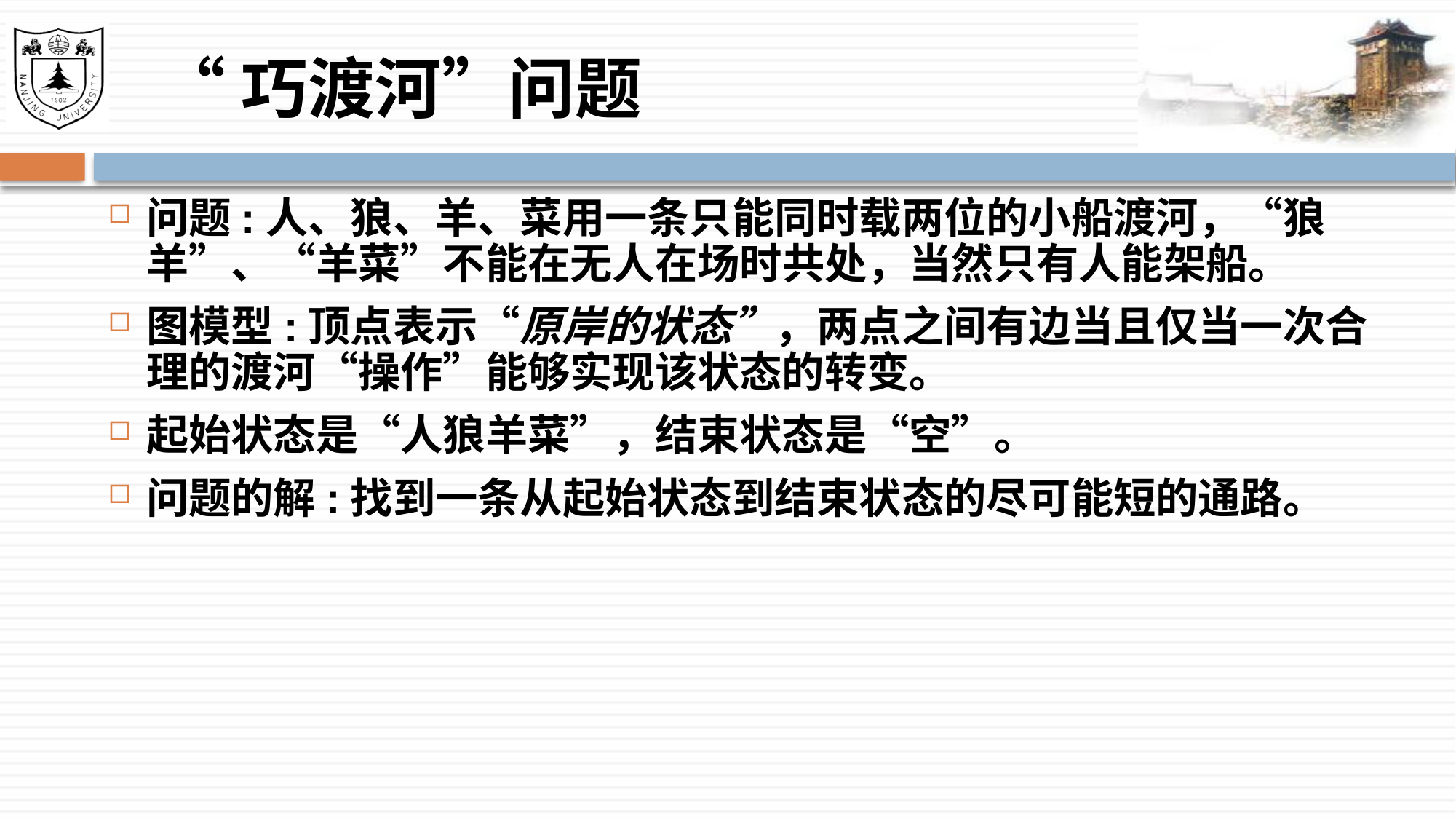

# “巧渡河”问题
问题:人、狼、羊、菜用一条只能同时载两位的小船渡河，“狼羊”、“羊菜”不能在无人在场时共处，当然只有人能架船。
图模型:顶点表示“原岸的状态”，两点之间有边当且仅当一次合理的渡河“操作”能够实现该状态的转变。
起始状态是“人狼羊菜”，结束状态是“空”。
问题的解:找到一条从起始状态到结束状态的尽可能短的通路。